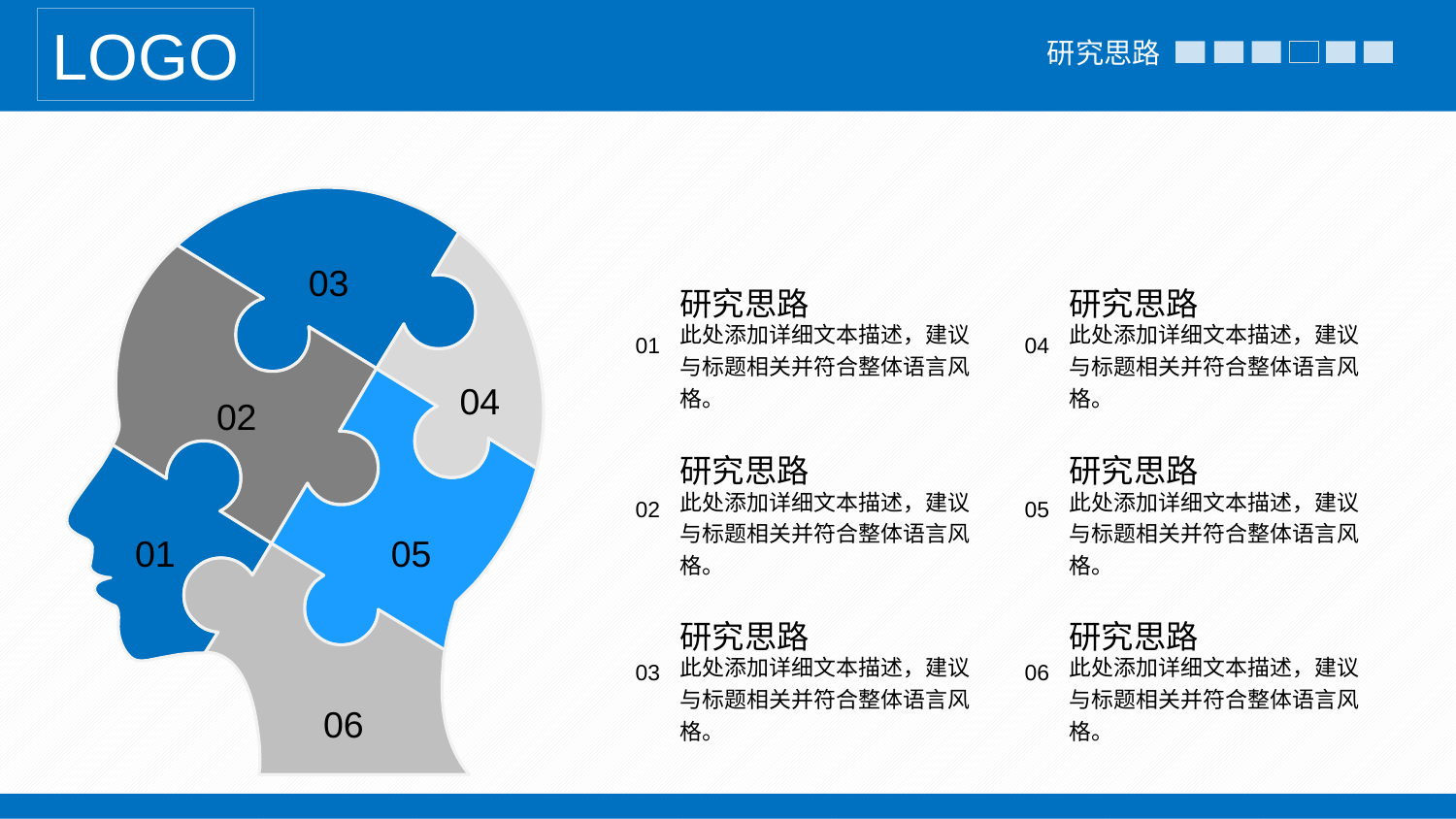

LOGO
研究思路

03

04
02

01
05

06
研究思路
此处添加详细文本描述，建议与标题相关并符合整体语言风格。
01
研究思路
此处添加详细文本描述，建议与标题相关并符合整体语言风格。
04
研究思路
此处添加详细文本描述，建议与标题相关并符合整体语言风格。
02
研究思路
此处添加详细文本描述，建议与标题相关并符合整体语言风格。
05
研究思路
此处添加详细文本描述，建议与标题相关并符合整体语言风格。
03
研究思路
此处添加详细文本描述，建议与标题相关并符合整体语言风格。
06